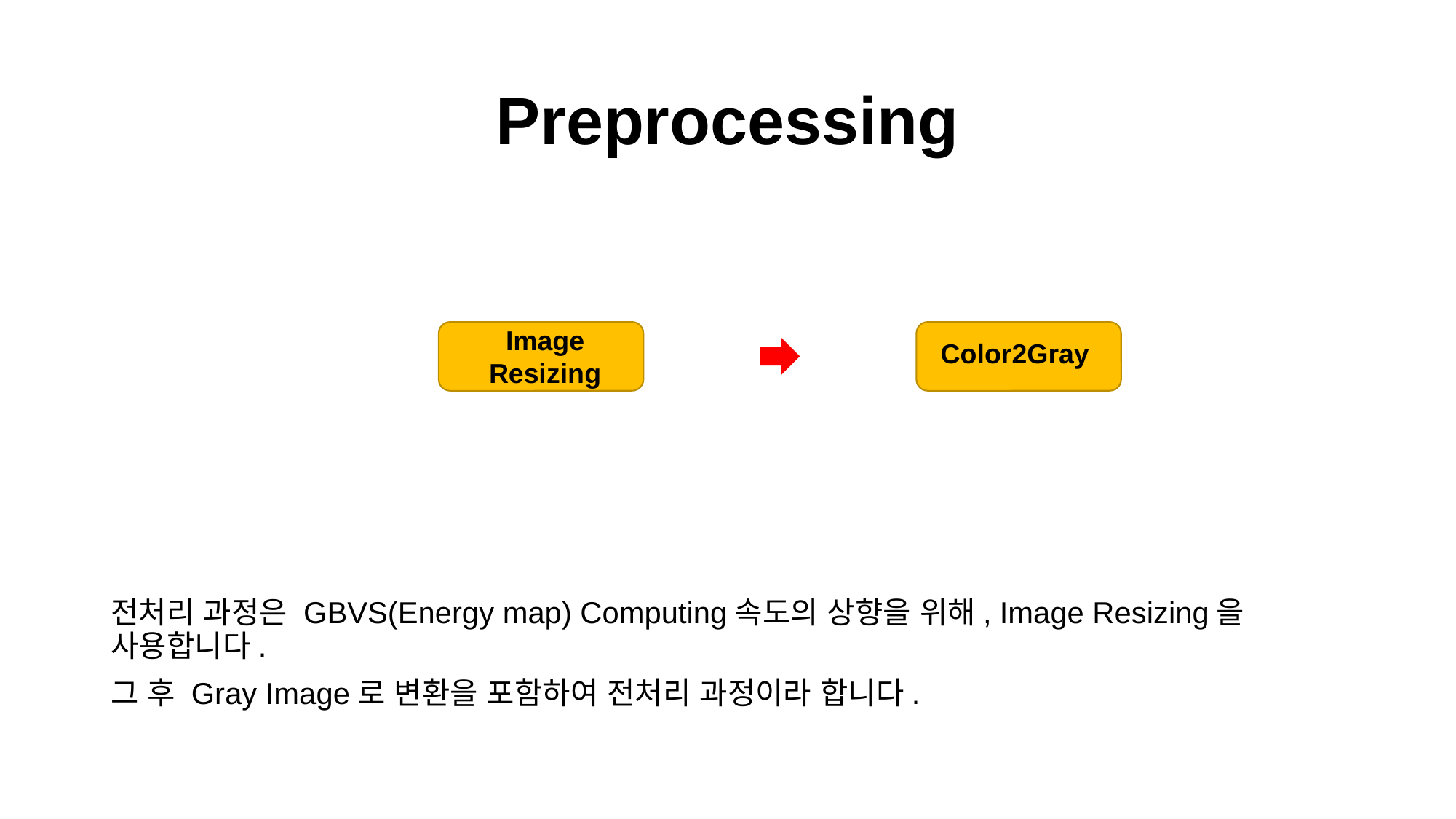

# Preprocessing
Image Resizing

Color2Gray

전처리 과정은 GBVS(Energy map) Computing속도의 상향을 위해, Image Resizing을 사용합니다.
그 후 Gray Image로 변환을 포함하여 전처리 과정이라 합니다.